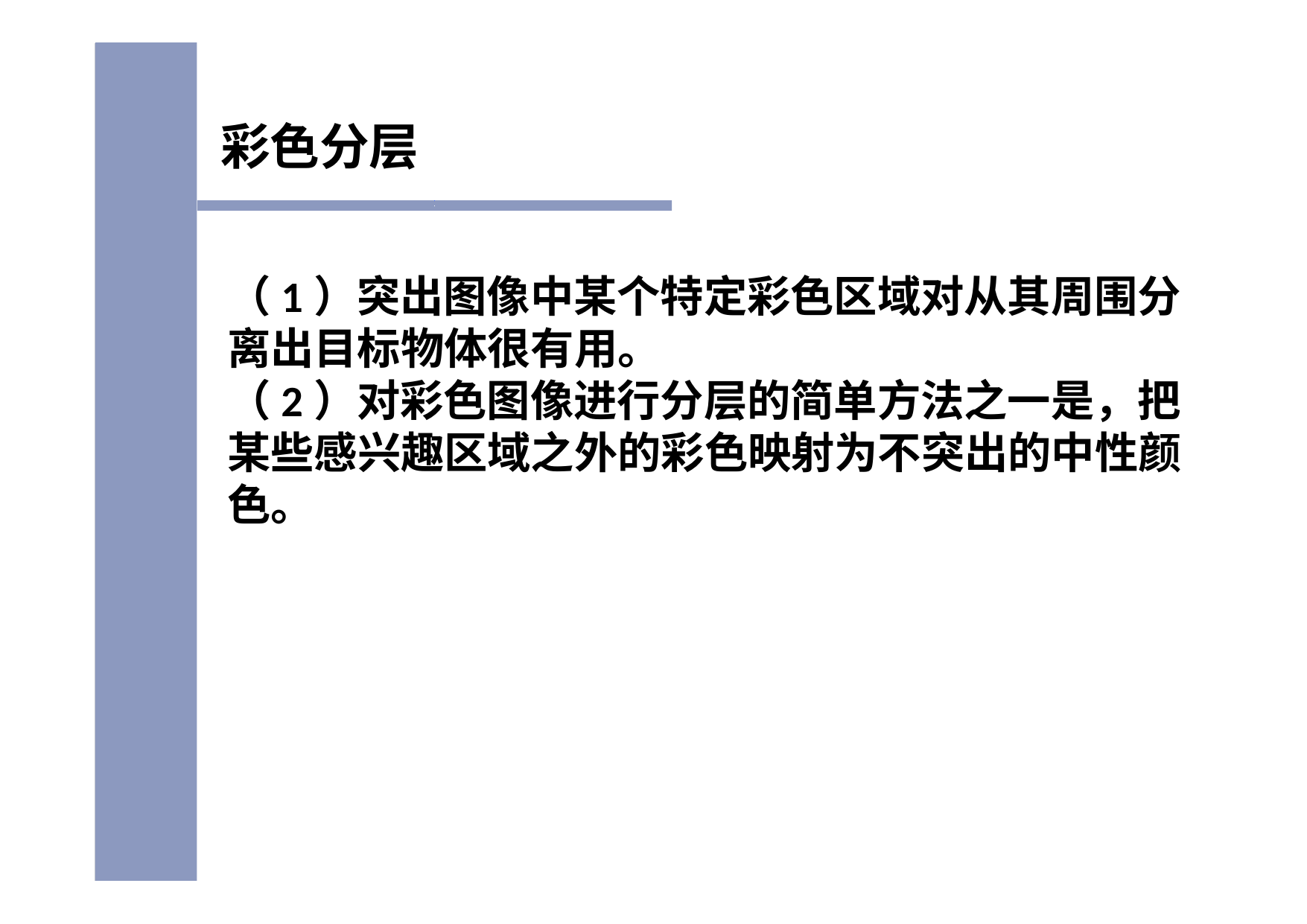

彩色分层

（1）突出图像中某个特定彩色区域对从其周围分离出目标物体很有用。
（2）对彩色图像进行分层的简单方法之一是，把某些感兴趣区域之外的彩色映射为不突出的中性颜色。